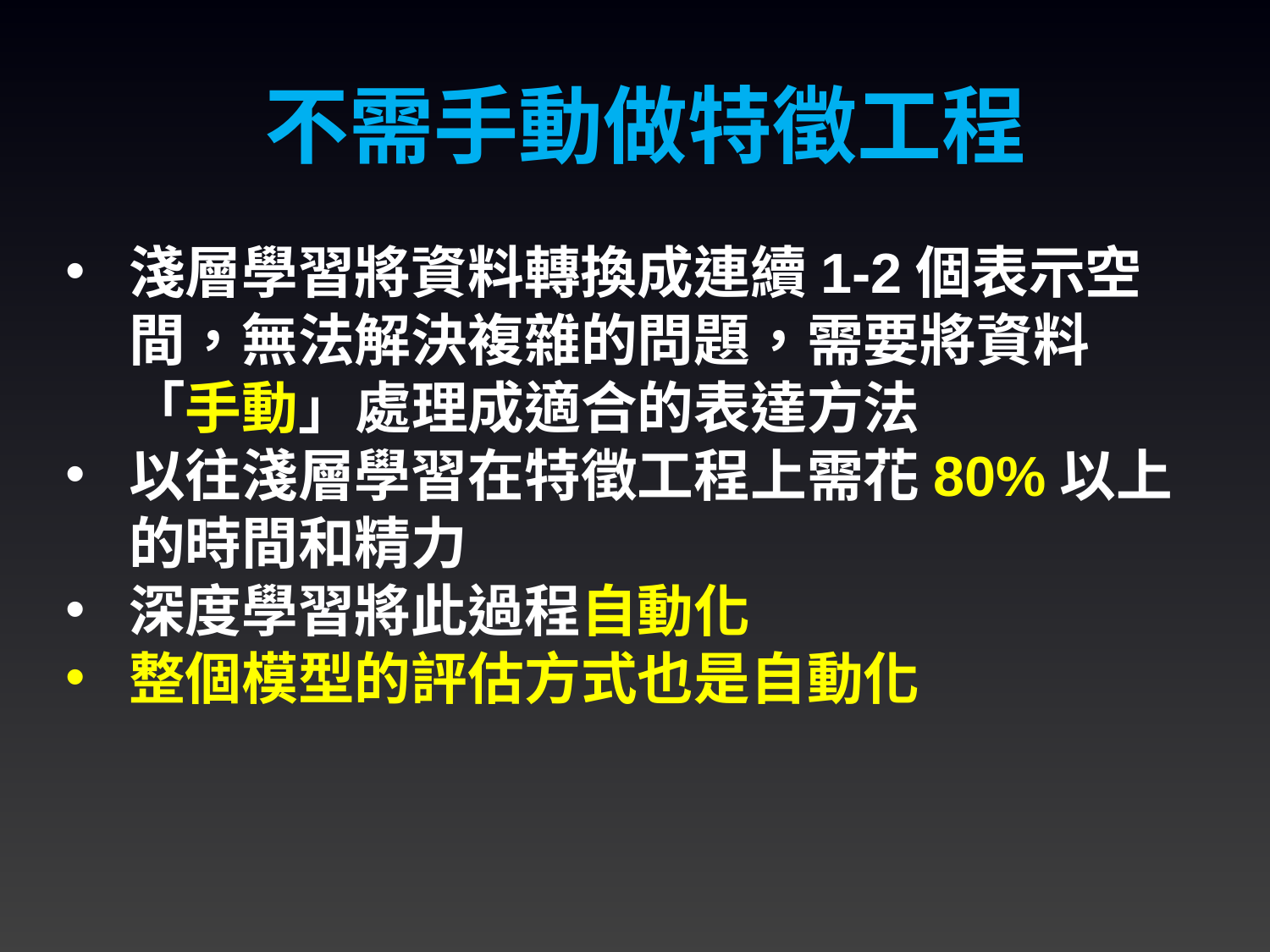

不需手動做特徵工程
淺層學習將資料轉換成連續1-2個表示空間，無法解決複雜的問題，需要將資料「手動」處理成適合的表達方法
以往淺層學習在特徵工程上需花80%以上的時間和精力
深度學習將此過程自動化
整個模型的評估方式也是自動化